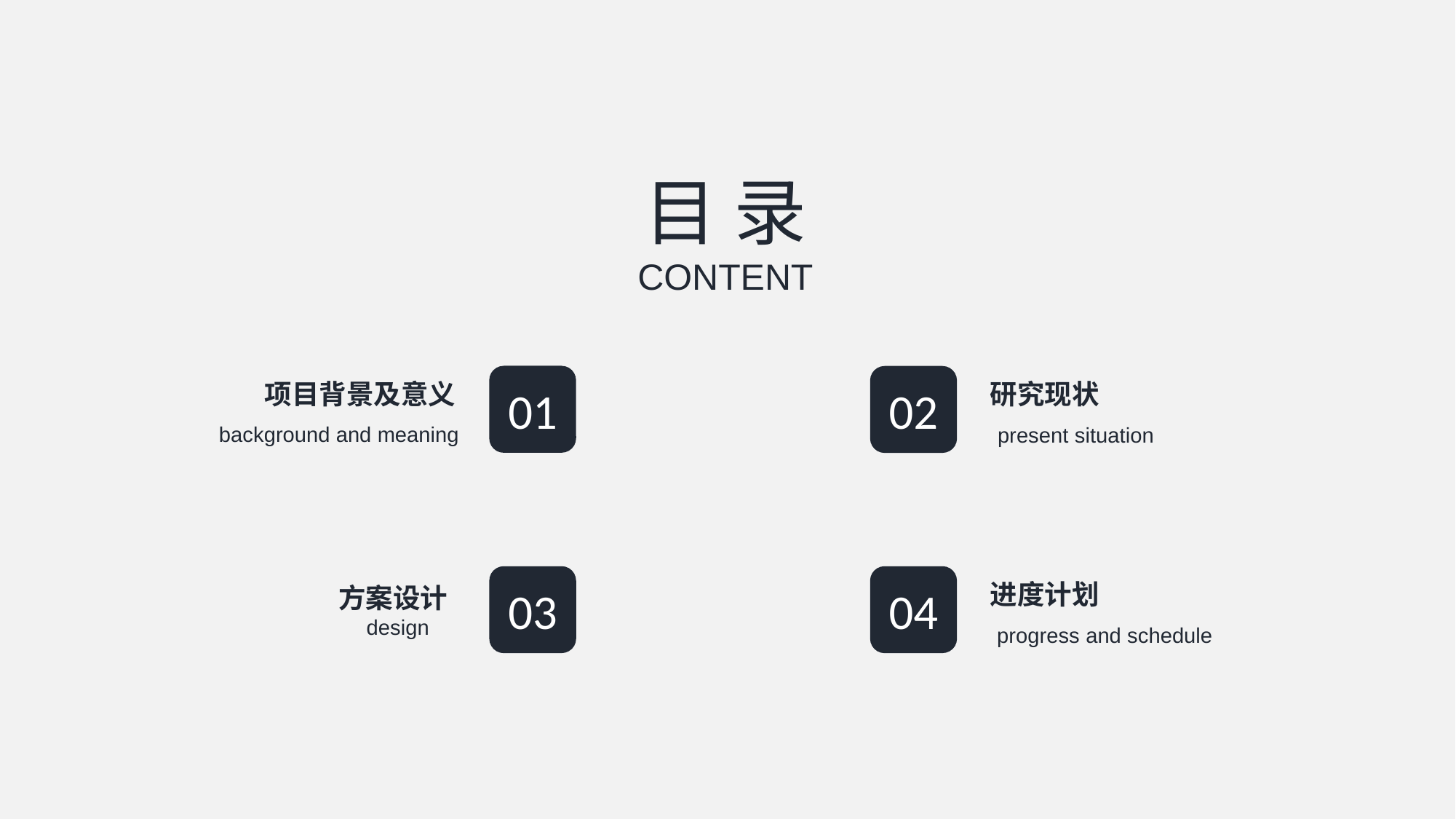

目 录
CONTENT

项目背景及意义
研究现状
01
02
background and meaning
present situation

进度计划
03
04
方案设计
design
progress and schedule